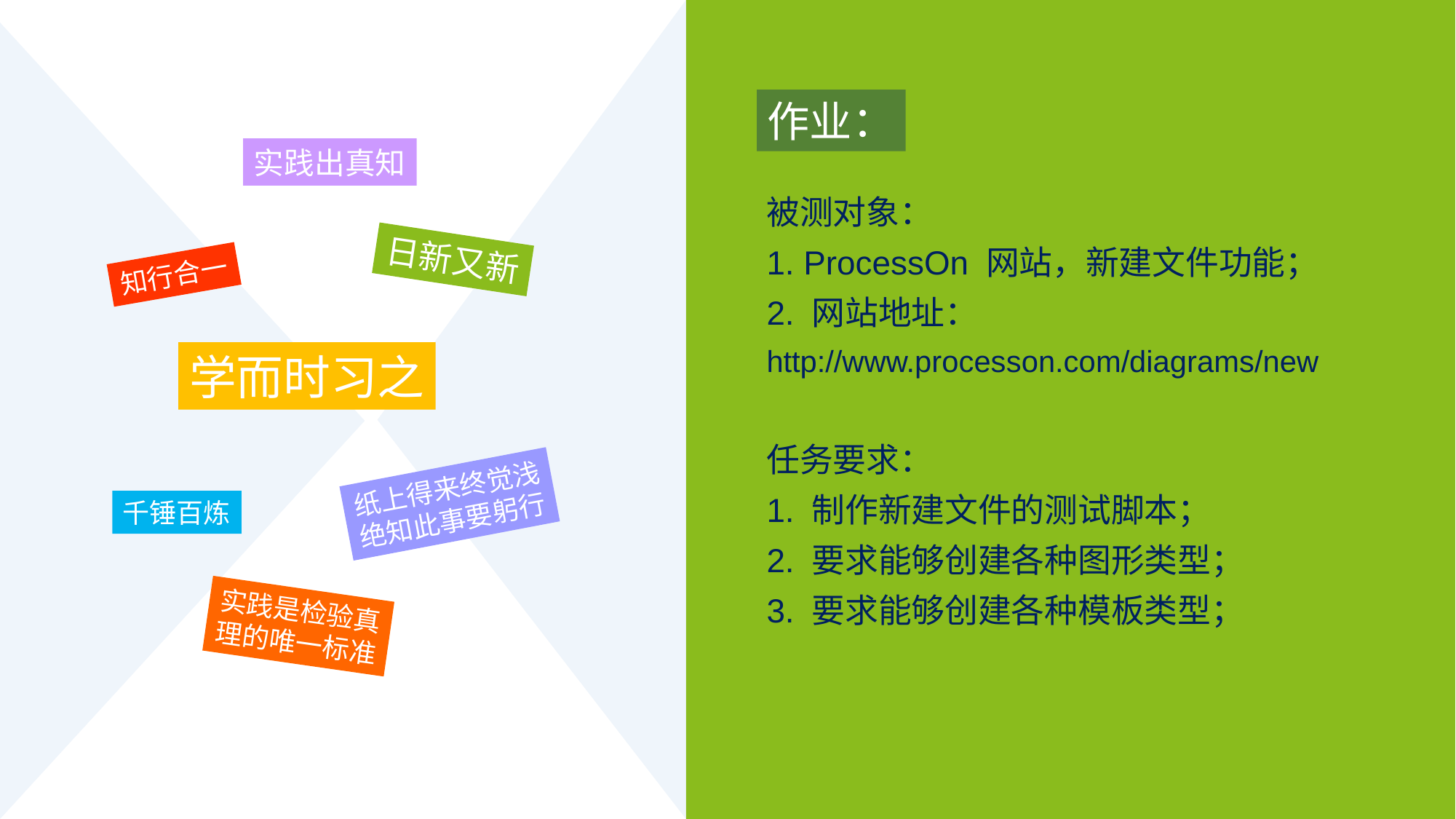

作业：
实践出真知
被测对象：
1. ProcessOn 网站，新建文件功能；
2. 网站地址：
http://www.processon.com/diagrams/new

任务要求：
1. 制作新建文件的测试脚本；
2. 要求能够创建各种图形类型；
3. 要求能够创建各种模板类型；
日新又新

知行合一

学而时习之
纸上得来终觉浅
绝知此事要躬行
千锤百炼
实践是检验真
理的唯一标准